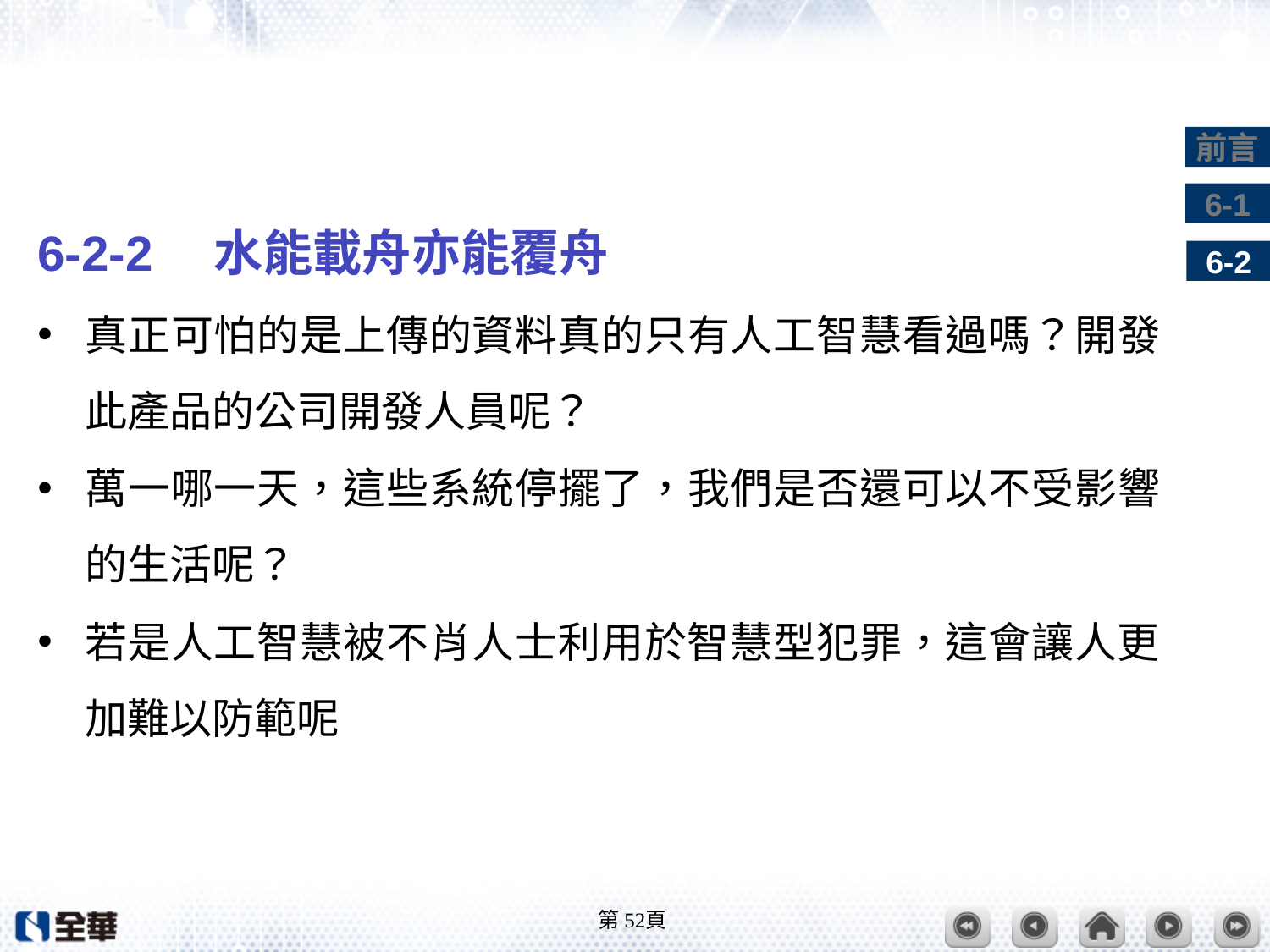

#
6-2-2　水能載舟亦能覆舟
真正可怕的是上傳的資料真的只有人工智慧看過嗎？開發此產品的公司開發人員呢？
萬一哪一天，這些系統停擺了，我們是否還可以不受影響的生活呢？
若是人工智慧被不肖人士利用於智慧型犯罪，這會讓人更加難以防範呢